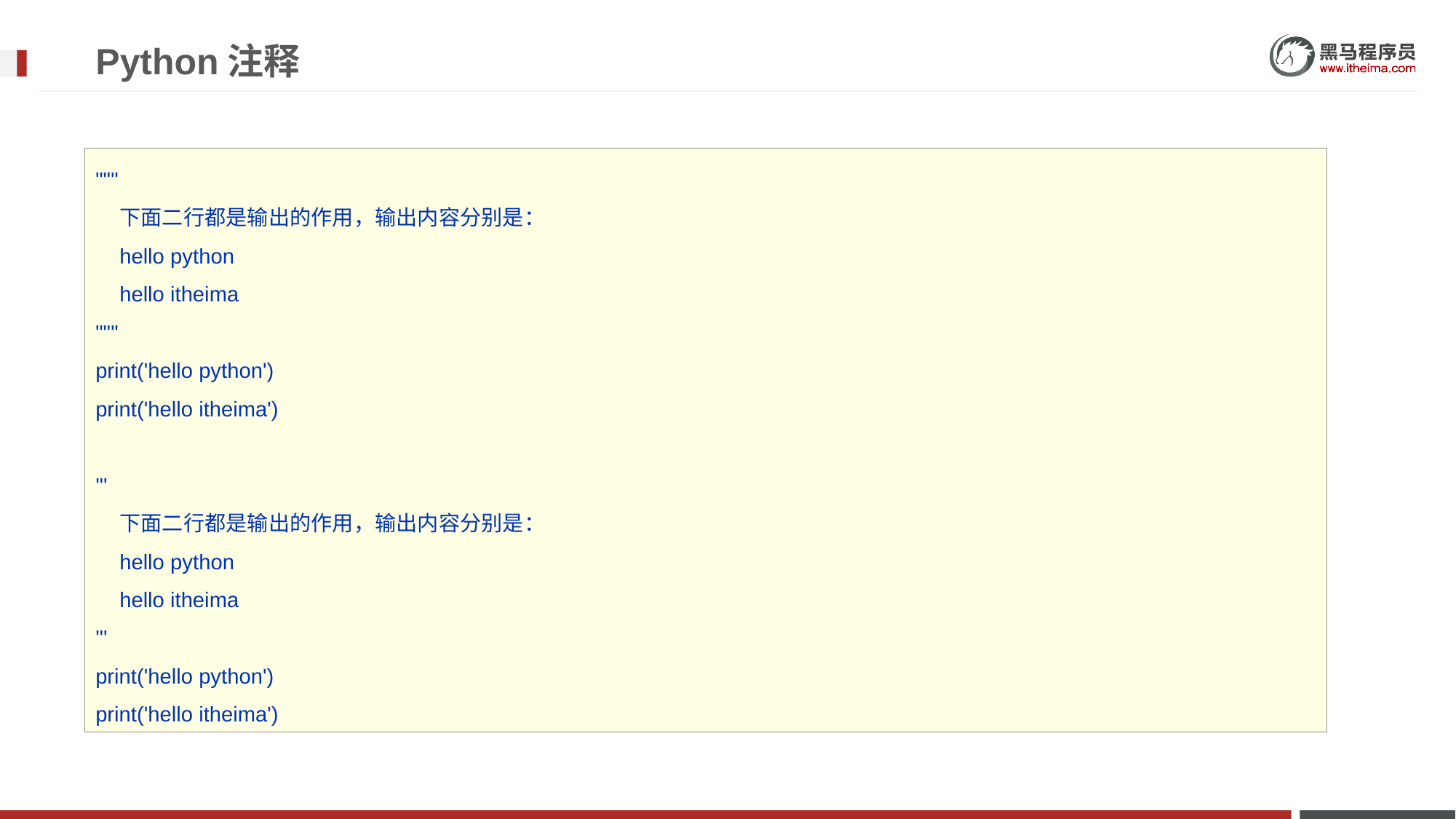

# Python注释
"""
    下⾯二⾏都是输出的作⽤，输出内容分别是：
    hello python
    hello itheima
"""
print('hello python')
print('hello itheima')

'''
    下⾯二⾏都是输出的作⽤，输出内容分别是：
    hello python
    hello itheima
'''
print('hello python')
print('hello itheima')